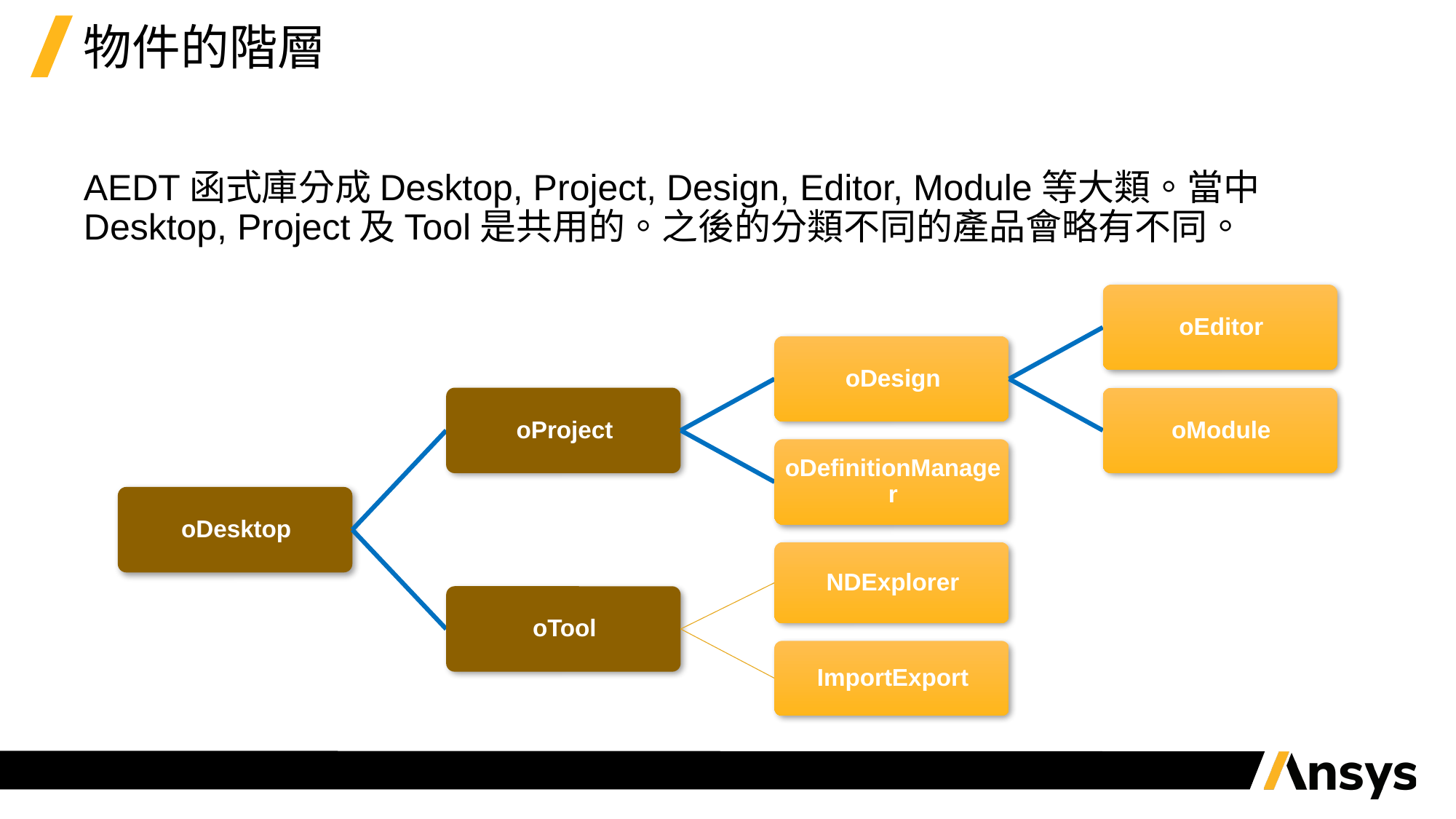

# 物件的階層
AEDT函式庫分成Desktop, Project, Design, Editor, Module等大類。當中Desktop, Project及Tool是共用的。之後的分類不同的產品會略有不同。
oDesktop

oProject

oDesign

oEditor

oModule

oDefinitionManager

oTool

NDExplorer

ImportExport